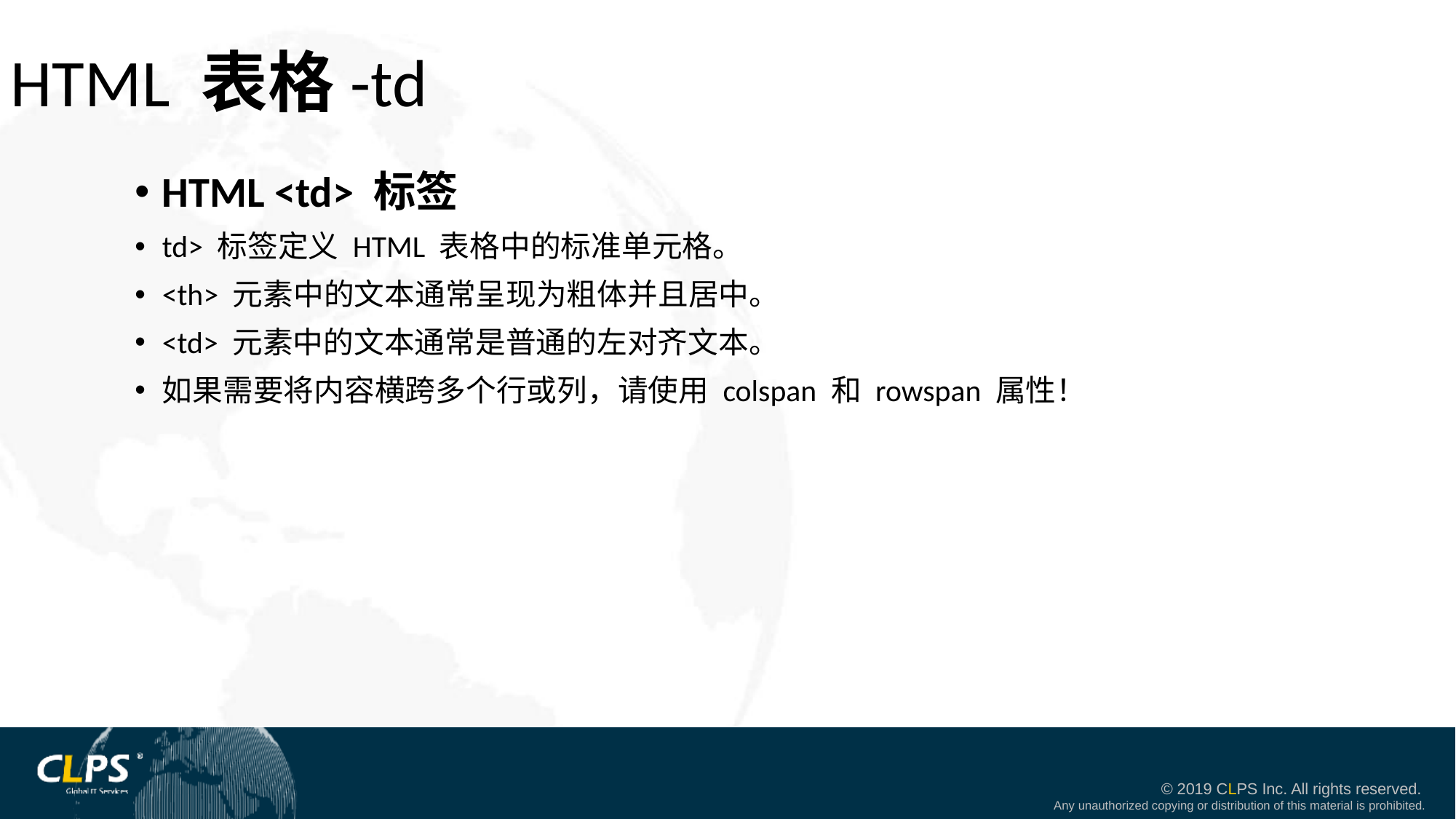

HTML 表格-td
HTML <td> 标签
td> 标签定义 HTML 表格中的标准单元格。
<th> 元素中的文本通常呈现为粗体并且居中。
<td> 元素中的文本通常是普通的左对齐文本。
如果需要将内容横跨多个行或列，请使用 colspan 和 rowspan 属性！